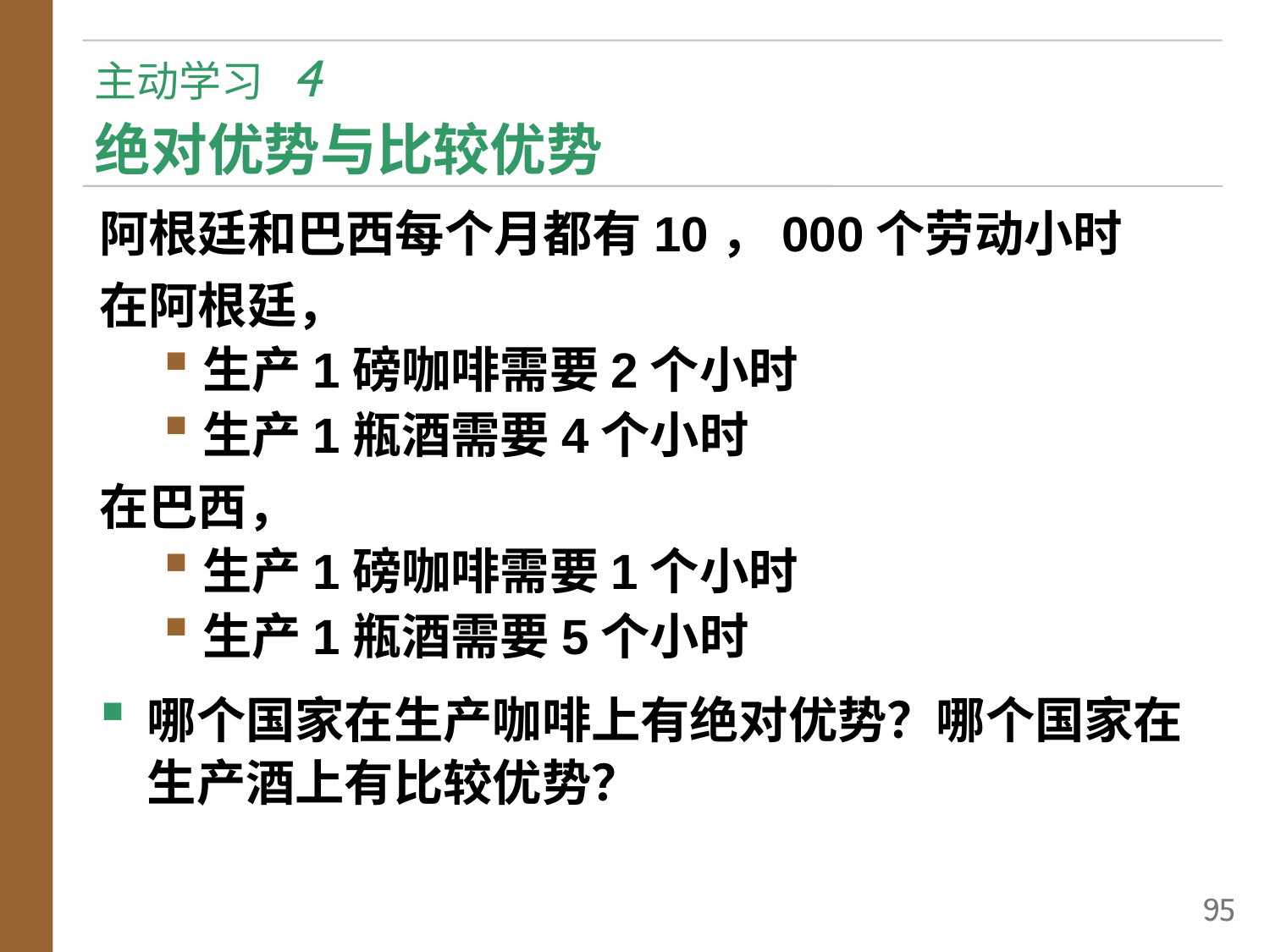

# 主动学习  4 绝对优势与比较优势
阿根廷和巴西每个月都有10，000个劳动小时
在阿根廷，
生产1磅咖啡需要2个小时
生产1瓶酒需要4个小时
在巴西，
生产1磅咖啡需要1个小时
生产1瓶酒需要5个小时
哪个国家在生产咖啡上有绝对优势？哪个国家在生产酒上有比较优势？
95